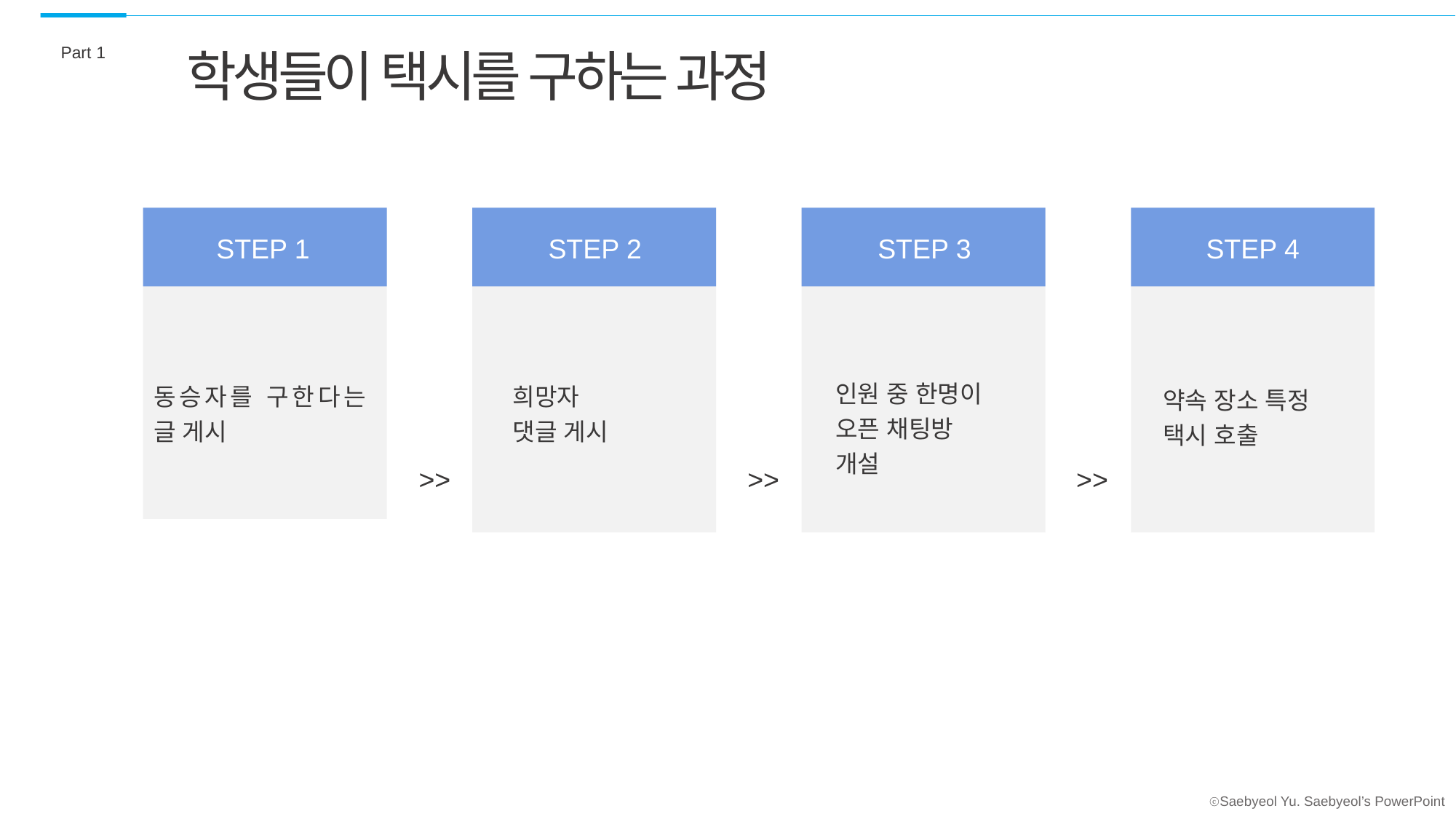

Part 1
학생들이 택시를 구하는 과정

STEP 1
STEP 2
STEP 3
STEP 4
인원 중 한명이
오픈 채팅방
개설
희망자
댓글 게시
동승자를 구한다는 글 게시
약속 장소 특정
택시 호출
>>
>>
>>